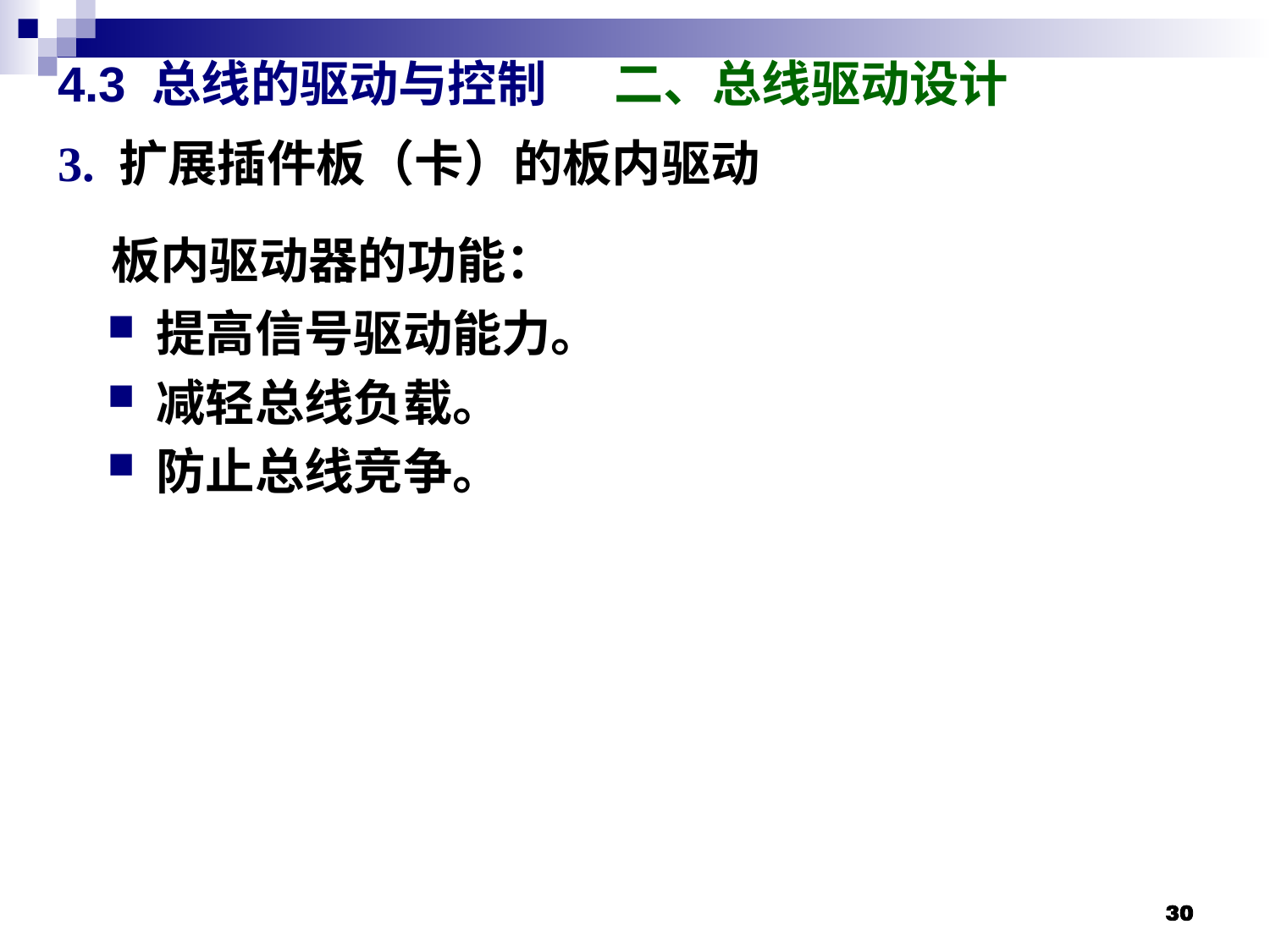

# 4.3 总线的驱动与控制      二、总线驱动设计
3. 扩展插件板（卡）的板内驱动
板内驱动器的功能：
提高信号驱动能力。
减轻总线负载。
防止总线竞争。
30